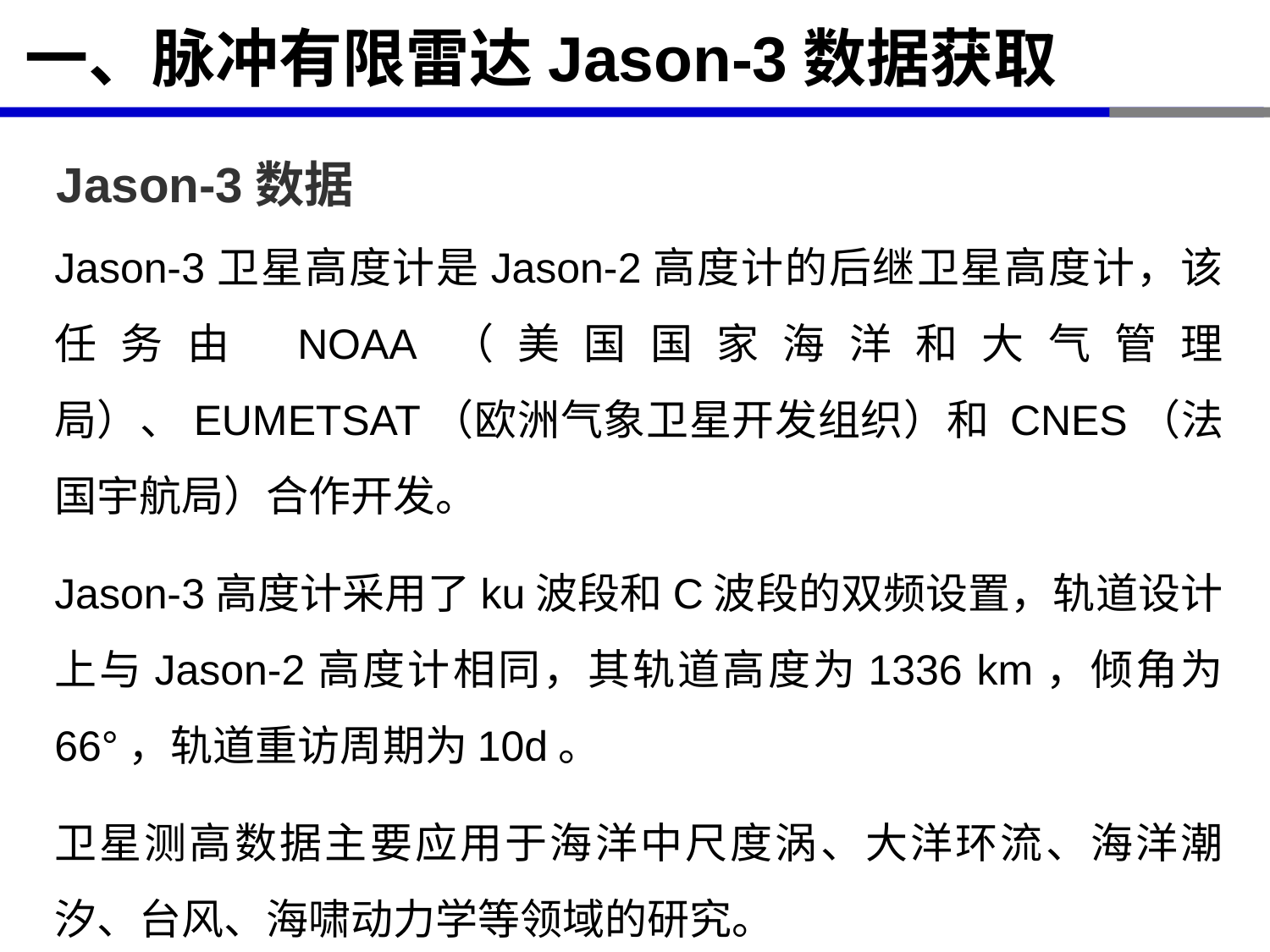

# 一、脉冲有限雷达Jason-3数据获取
Jason-3数据
Jason-3卫星高度计是Jason-2高度计的后继卫星高度计，该任务由 NOAA（美国国家海洋和大气管理局）、EUMETSAT（欧洲气象卫星开发组织）和 CNES（法国宇航局）合作开发。
Jason-3高度计采用了ku波段和C波段的双频设置，轨道设计上与Jason-2高度计相同，其轨道高度为1336 km，倾角为 66°，轨道重访周期为10d。
卫星测高数据主要应用于海洋中尺度涡、大洋环流、海洋潮汐、台风、海啸动力学等领域的研究。